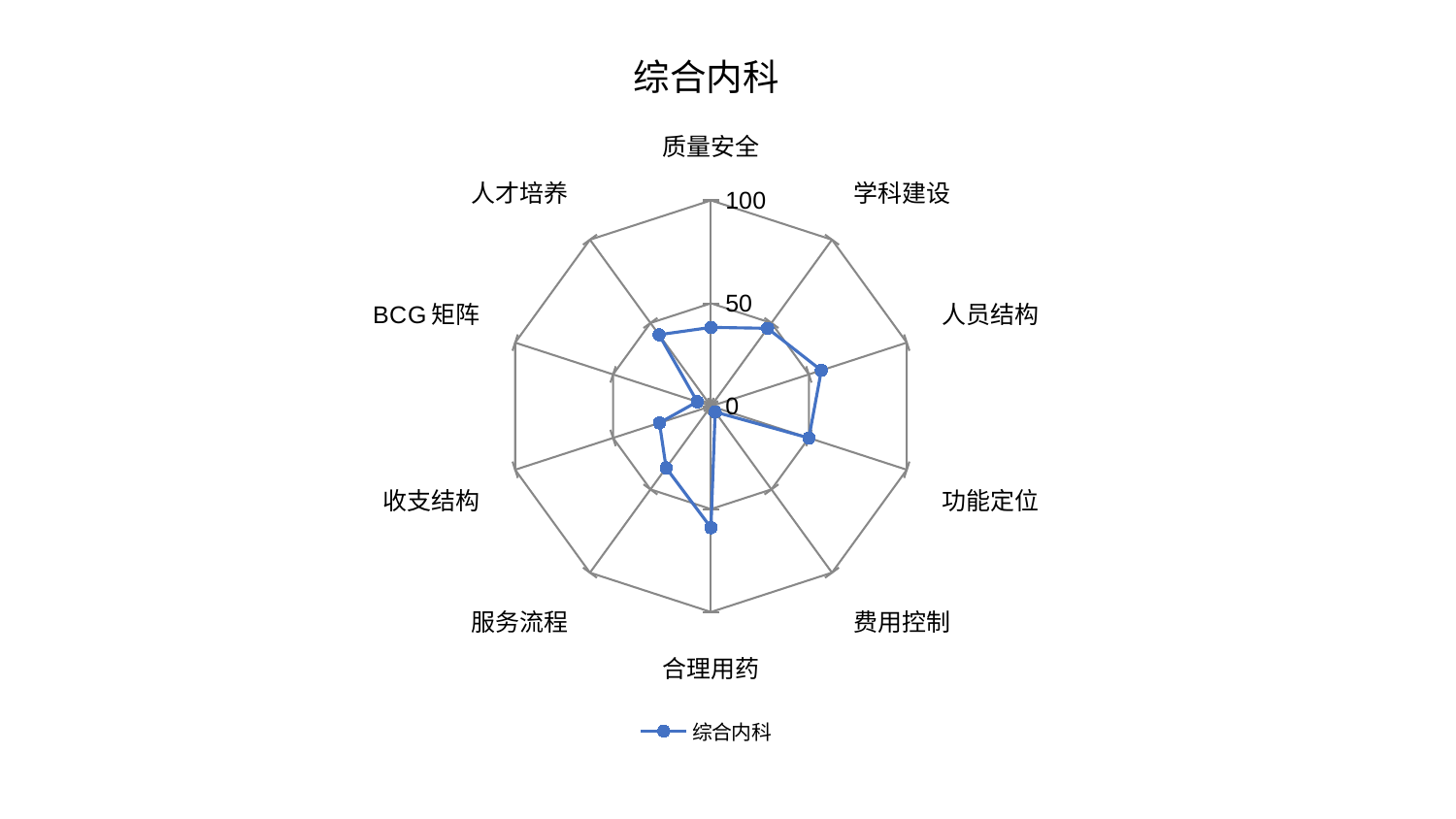

### Chart: 综合内科

| Category | 综合内科 |
|---|---|
| 质量安全 | 38.288539003197016 |
| 学科建设 | 46.79037274321383 |
| 人员结构 | 56.36418673578585 |
| 功能定位 | 50.00536069172815 |
| 费用控制 | 3.499433740689792 |
| 合理用药 | 59.04293675236413 |
| 服务流程 | 37.0649743628547 |
| 收支结构 | 26.319659311013787 |
| BCG矩阵 | 6.996188892433071 |
| 人才培养 | 42.93748874627522 |
142